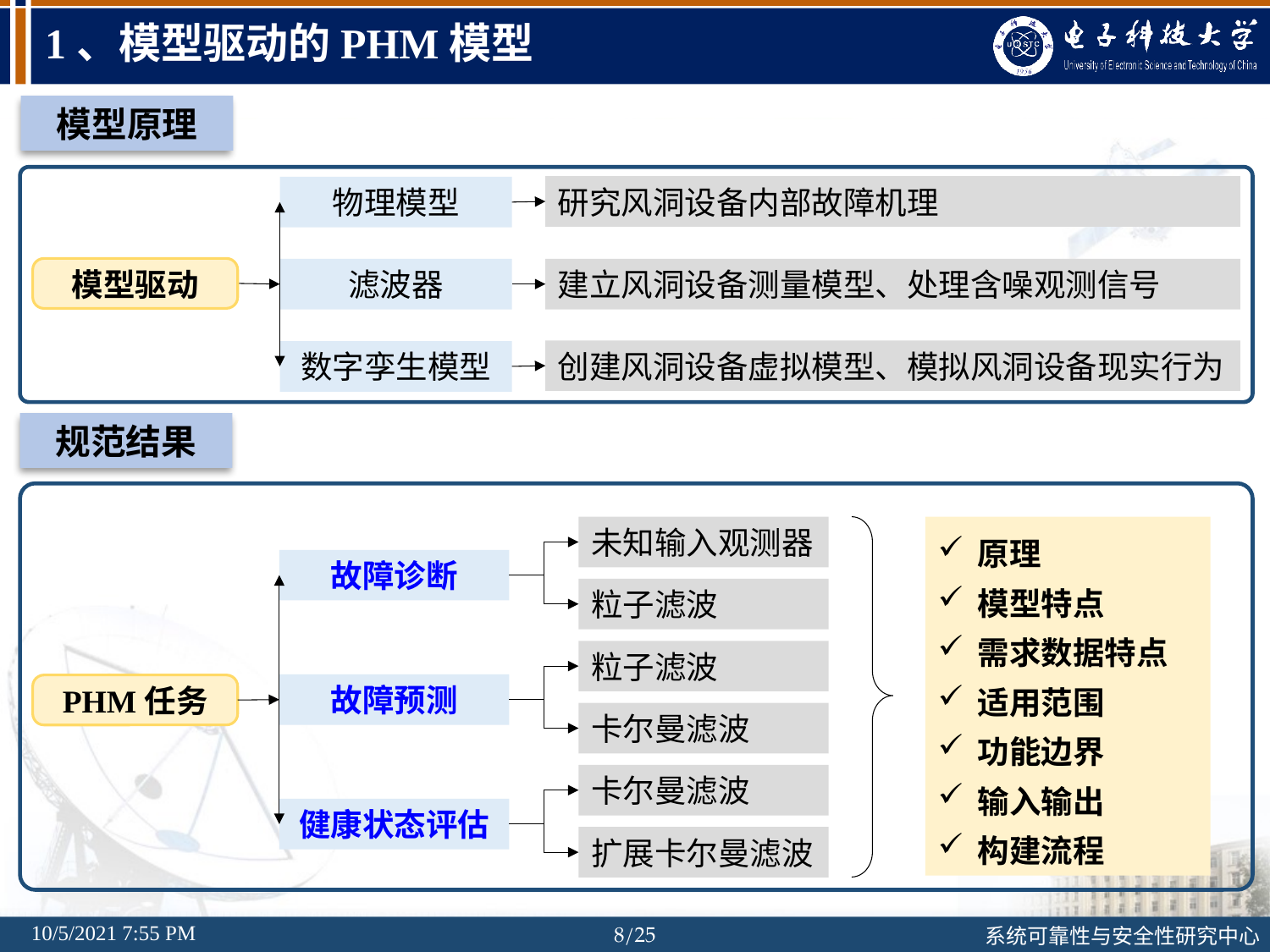

# 1、模型驱动的PHM模型
模型原理

研究风洞设备内部故障机理
物理模型
模型驱动
滤波器
建立风洞设备测量模型、处理含噪观测信号
创建风洞设备虚拟模型、模拟风洞设备现实行为
数字孪生模型
规范结果

未知输入观测器

原理
模型特点
需求数据特点
适用范围
功能边界
输入输出
构建流程
故障诊断
粒子滤波
粒子滤波
故障预测
PHM任务
卡尔曼滤波
卡尔曼滤波
健康状态评估
扩展卡尔曼滤波